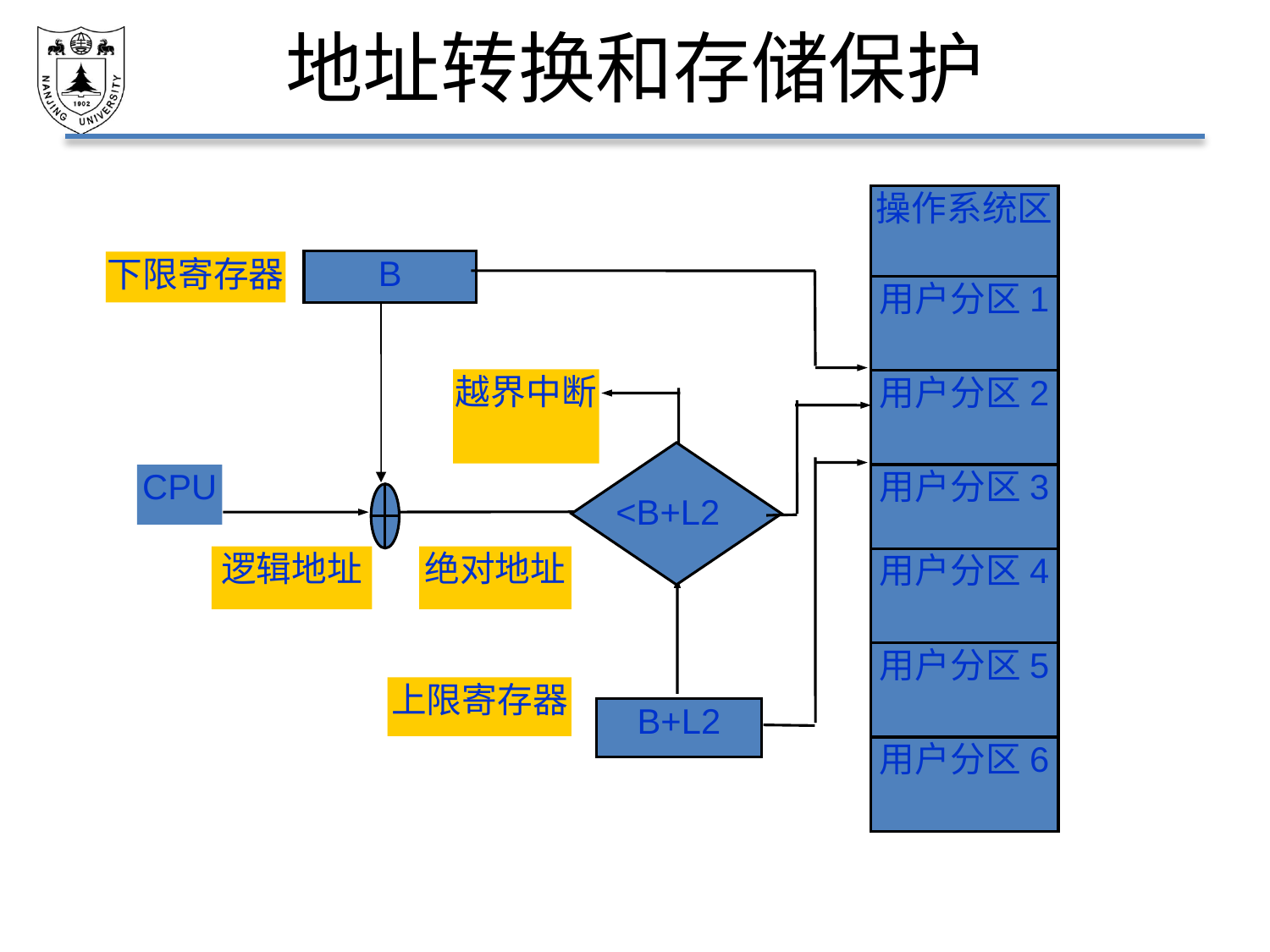

# 地址转换和存储保护

操作系统区
B
下限寄存器

用户分区1

越界中断
用户分区2

CPU
用户分区3

<B+L2

逻辑地址
绝对地址
用户分区4

用户分区5
上限寄存器
B+L2

用户分区6